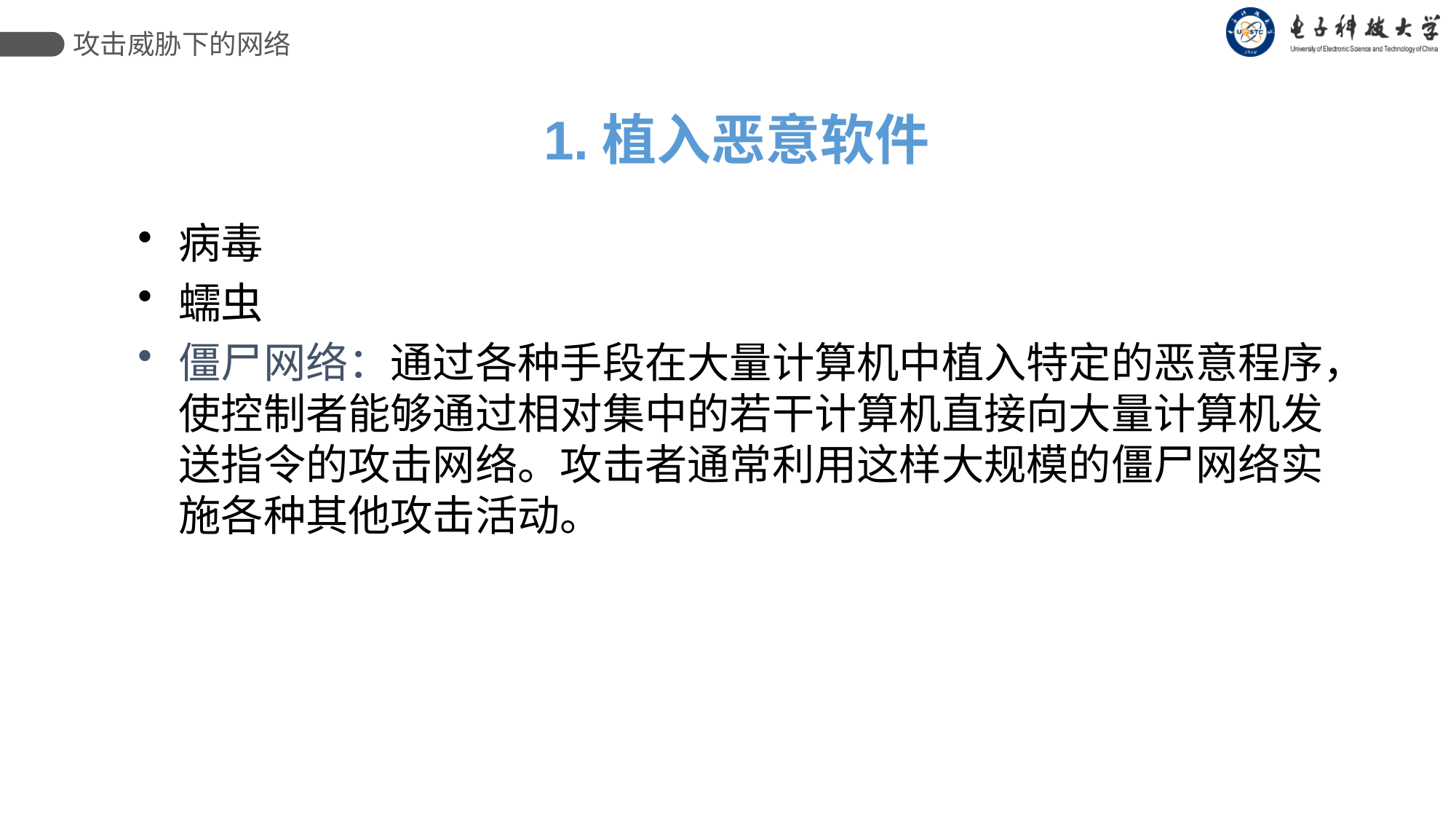

攻击威胁下的网络

1.植入恶意软件
病毒
蠕虫
僵尸网络：通过各种手段在大量计算机中植入特定的恶意程序，使控制者能够通过相对集中的若干计算机直接向大量计算机发送指令的攻击网络。攻击者通常利用这样大规模的僵尸网络实施各种其他攻击活动。